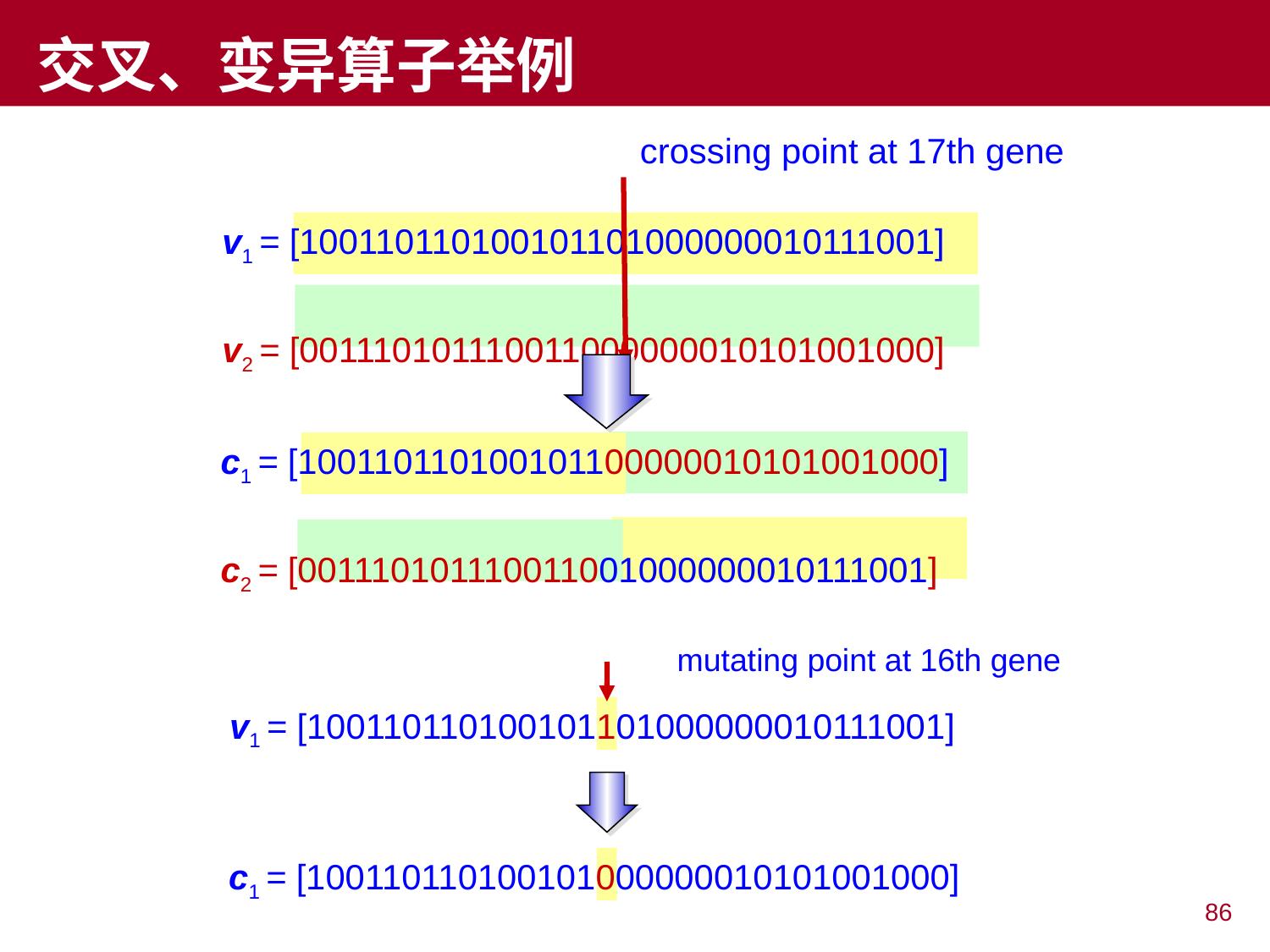

# 交叉、变异算子举例
crossing point at 17th gene

v1 = [100110110100101101000000010111001]

v2 = [001110101110011000000010101001000]

c1 = [100110110100101100000010101001000]

c2 = [001110101110011001000000010111001]

mutating point at 16th gene

v1 = [100110110100101101000000010111001]

c1 = [100110110100101000000010101001000]

86